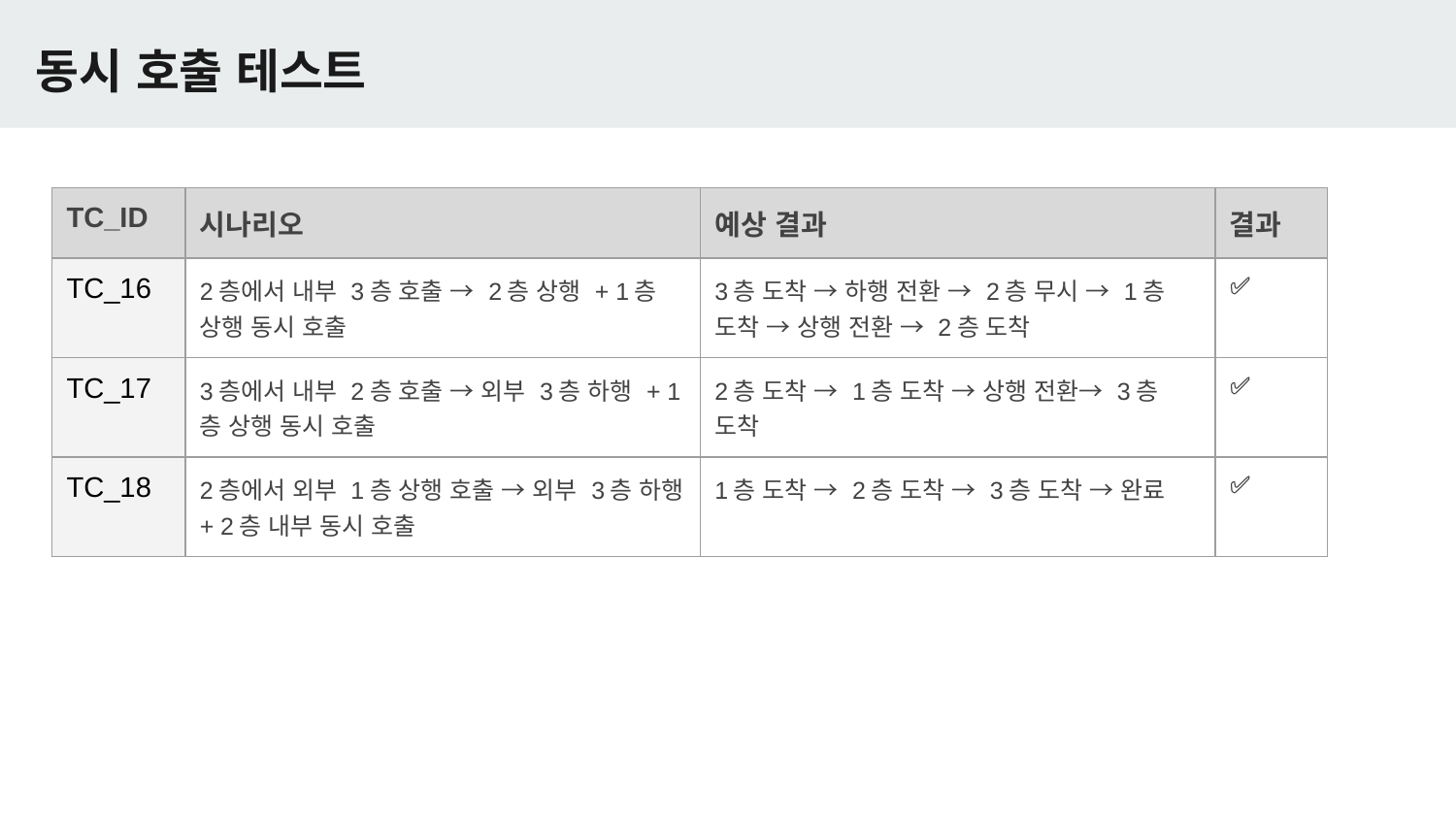

# 동시 호출 테스트
| TC\_ID | 시나리오 | 예상 결과 | 결과 |
| --- | --- | --- | --- |
| TC\_16 | 2층에서 내부 3층 호출 → 2층 상행 + 1층 상행 동시 호출 | 3층 도착 → 하행 전환 → 2층 무시 → 1층 도착 → 상행 전환 → 2층 도착 | ✅ |
| TC\_17 | 3층에서 내부 2층 호출 → 외부 3층 하행 + 1층 상행 동시 호출 | 2층 도착 → 1층 도착 → 상행 전환→ 3층 도착 | ✅ |
| TC\_18 | 2층에서 외부 1층 상행 호출 → 외부 3층 하행 + 2층 내부 동시 호출 | 1층 도착 → 2층 도착 → 3층 도착 → 완료 | ✅ |